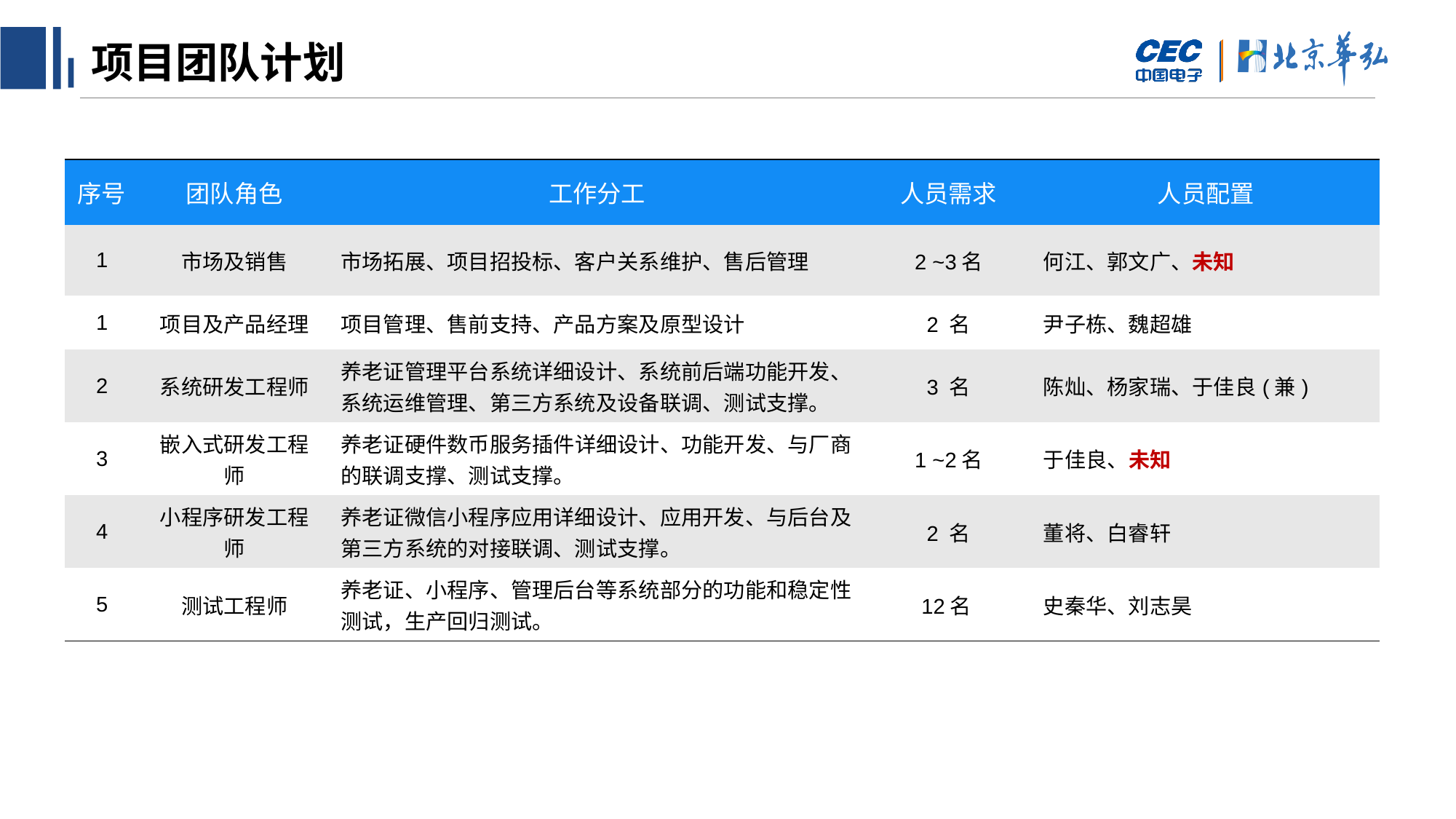

色彩规范
文字/背景色
Lights/Darks
RGB
255,255,255
RGB
0,0,0
RGB
240, 240, 240
RGB
118, 131, 148

超链接
Hyperlinks
RGB
18, 140, 246
RGB
191, 191, 191

填充颜色和图表填充色
Accents and default chart color order
RGB
18, 140, 246
RGB
39, 78, 214
RGB
1, 37, 138
RGB
0, 78, 162
RGB
167, 124, 102
RGB
118, 131, 148

色彩搭配建议

双色调搭配

多组颜色搭配
# 项目团队计划
| 序号 | 团队角色 | 工作分工 | 人员需求 | 人员配置 |
| --- | --- | --- | --- | --- |
| 1 | 市场及销售 | 市场拓展、项目招投标、客户关系维护、售后管理 | 2 ~3名 | 何江、郭文广、未知 |
| 1 | 项目及产品经理 | 项目管理、售前支持、产品方案及原型设计 | 2 名 | 尹子栋、魏超雄 |
| 2 | 系统研发工程师 | 养老证管理平台系统详细设计、系统前后端功能开发、系统运维管理、第三方系统及设备联调、测试支撑。 | 3 名 | 陈灿、杨家瑞、于佳良(兼) |
| 3 | 嵌入式研发工程师 | 养老证硬件数币服务插件详细设计、功能开发、与厂商的联调支撑、测试支撑。 | 1 ~2名 | 于佳良、未知 |
| 4 | 小程序研发工程师 | 养老证微信小程序应用详细设计、应用开发、与后台及第三方系统的对接联调、测试支撑。 | 2 名 | 董将、白睿轩 |
| 5 | 测试工程师 | 养老证、小程序、管理后台等系统部分的功能和稳定性测试，生产回归测试。 | 12名 | 史秦华、刘志昊 |